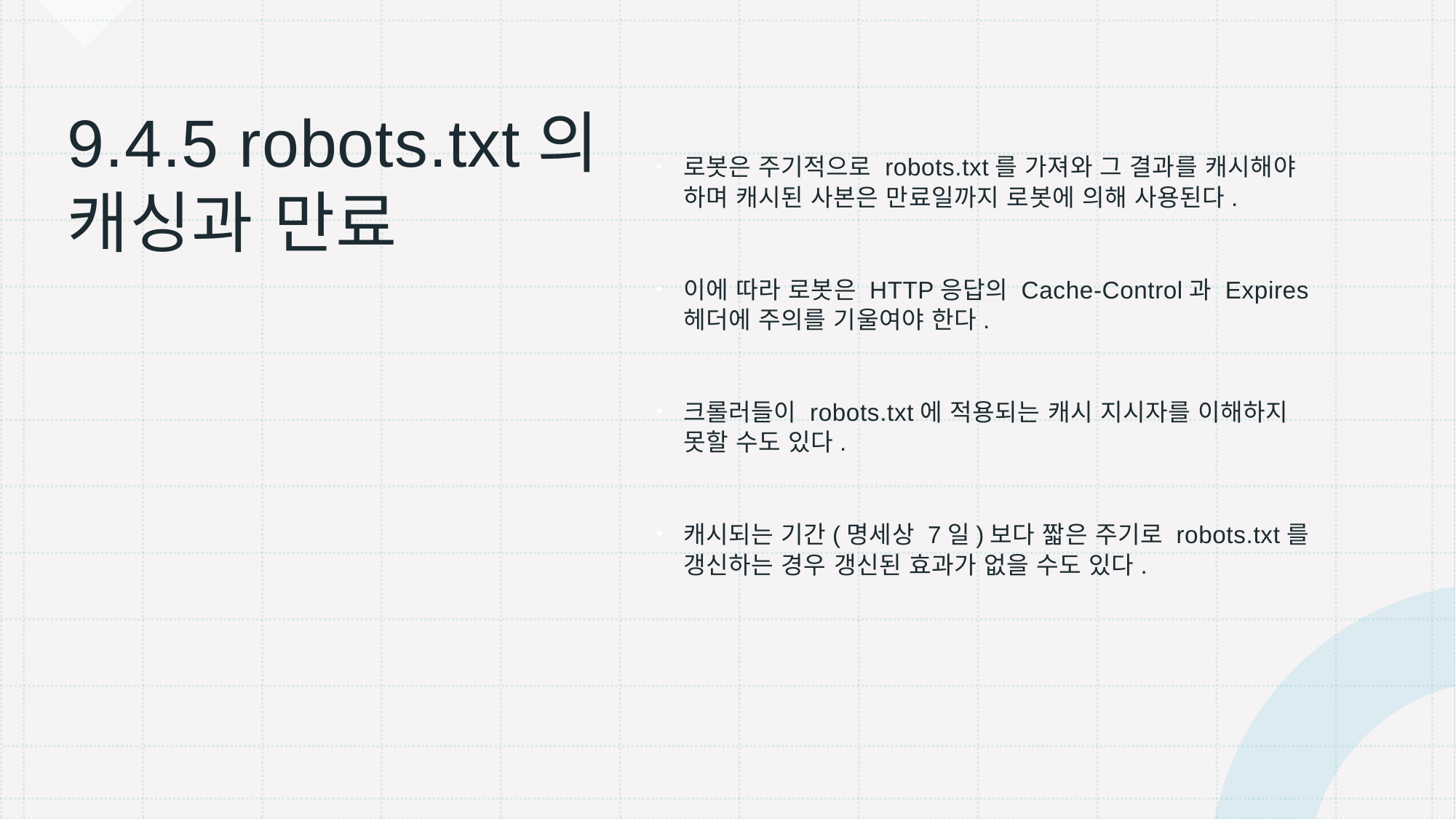

로봇은 주기적으로 robots.txt를 가져와 그 결과를 캐시해야 하며 캐시된 사본은 만료일까지 로봇에 의해 사용된다.

이에 따라 로봇은 HTTP응답의 Cache-Control과 Expires헤더에 주의를 기울여야 한다.

크롤러들이 robots.txt에 적용되는 캐시 지시자를 이해하지 못할 수도 있다.

캐시되는 기간(명세상 7일)보다 짧은 주기로 robots.txt를 갱신하는 경우 갱신된 효과가 없을 수도 있다.

# 9.4.5 robots.txt의 캐싱과 만료